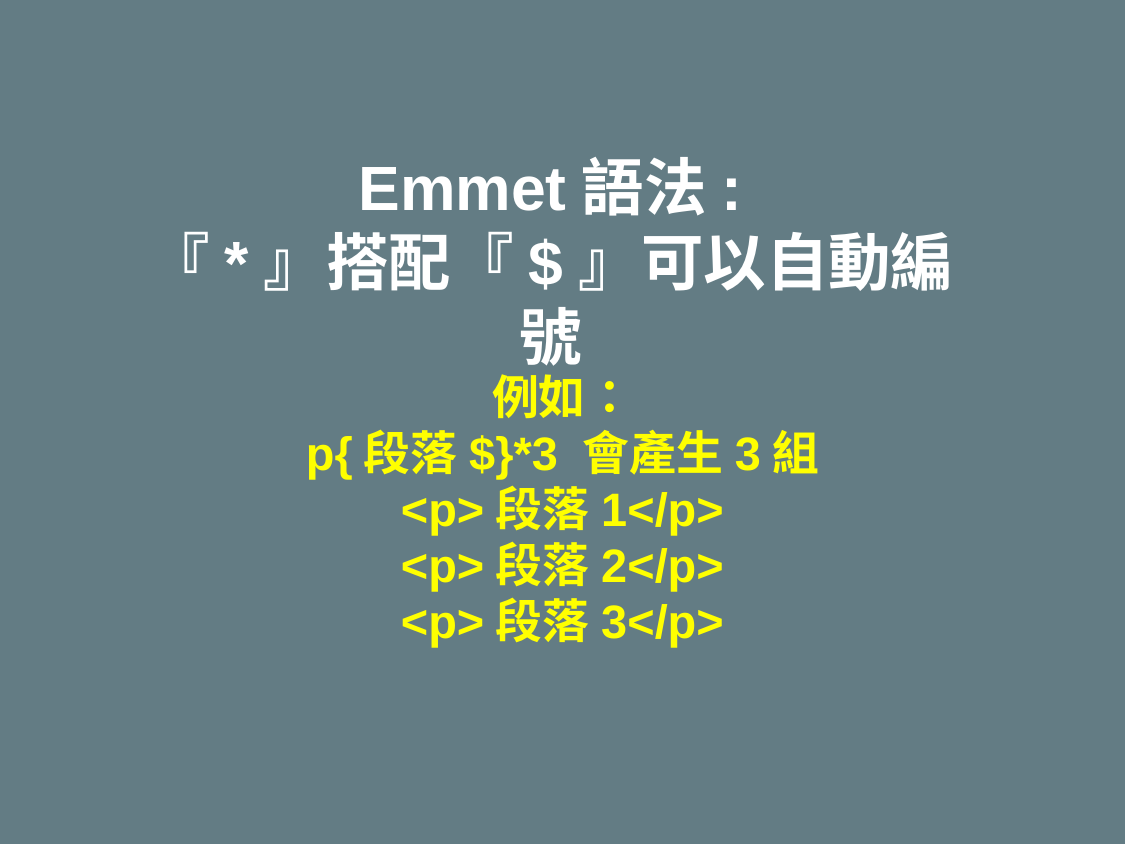

# Emmet語法: 『*』搭配『$』可以自動編號
例如：
p{段落$}*3 會產生3組
<p>段落1</p>
<p>段落2</p>
<p>段落3</p>